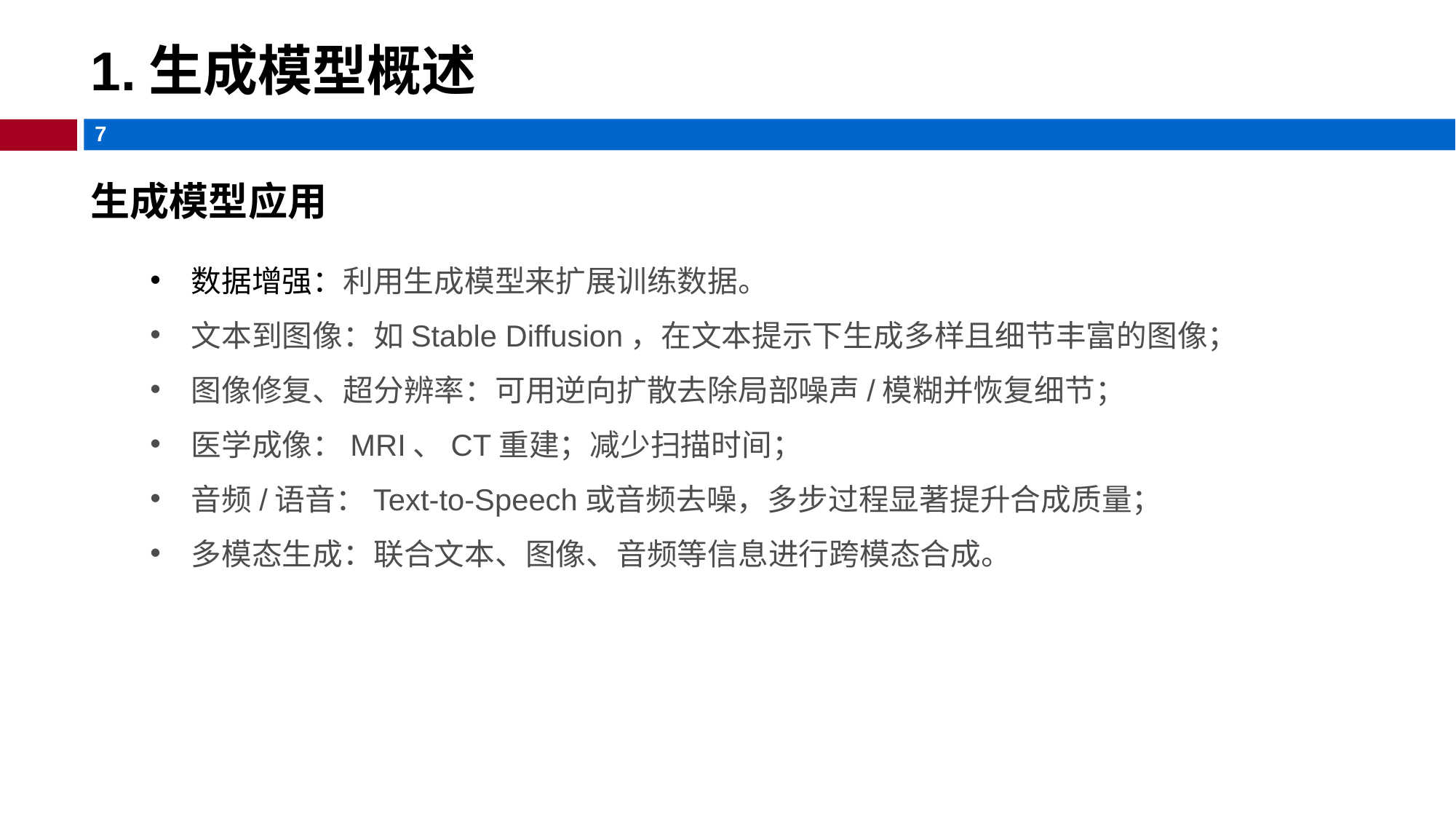

GAN的思考与前景
# 1.生成模型概述
生成模型应用
数据增强：利用生成模型来扩展训练数据。
文本到图像：如Stable Diffusion，在文本提示下生成多样且细节丰富的图像；
图像修复、超分辨率：可用逆向扩散去除局部噪声/模糊并恢复细节；
医学成像：MRI、CT重建；减少扫描时间；
音频/语音：Text-to-Speech或音频去噪，多步过程显著提升合成质量；
多模态生成：联合文本、图像、音频等信息进行跨模态合成。